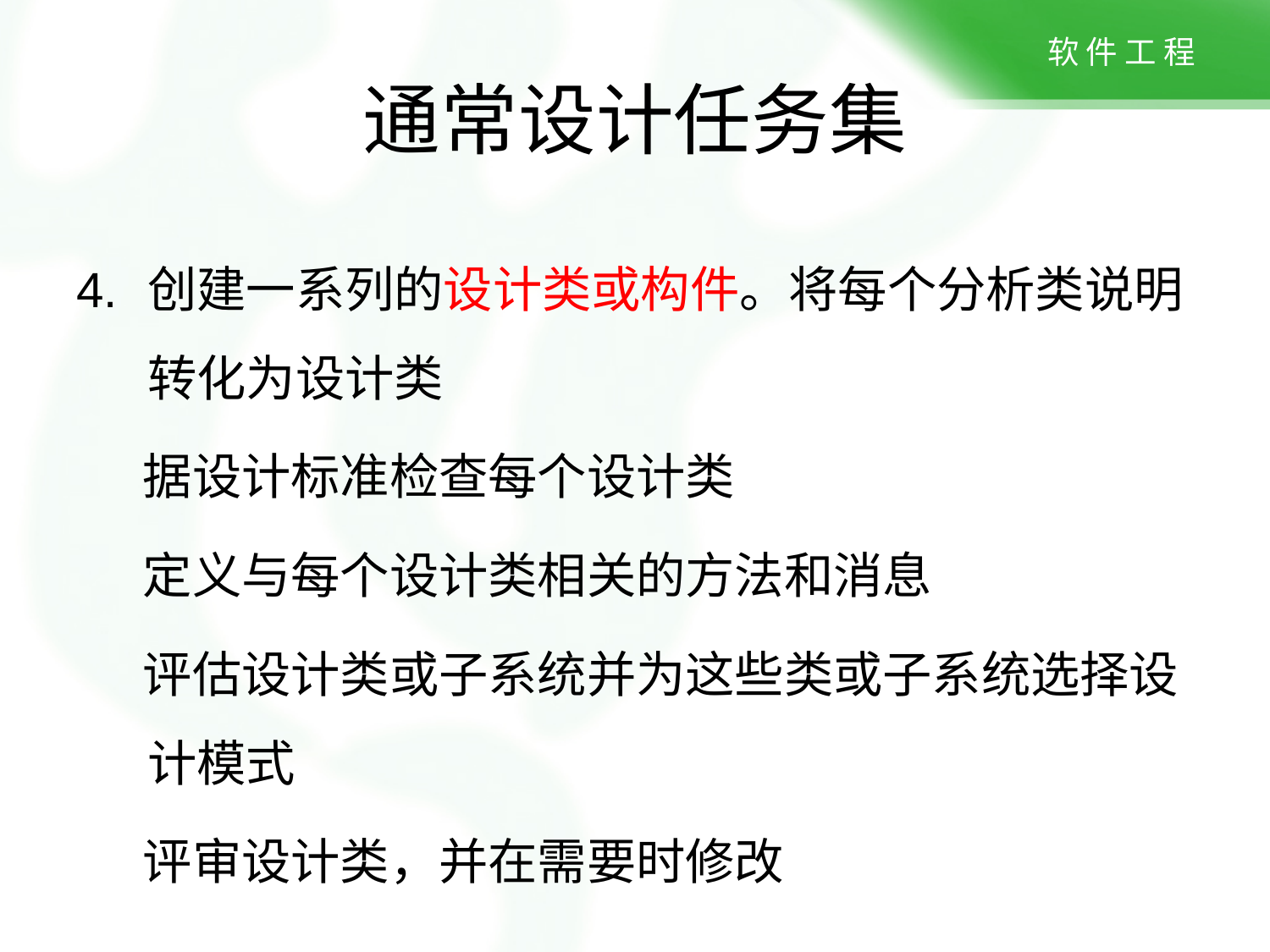

通常设计任务集
创建一系列的设计类或构件。将每个分析类说明转化为设计类
     据设计标准检查每个设计类
     定义与每个设计类相关的方法和消息
     评估设计类或子系统并为这些类或子系统选择设计模式
     评审设计类，并在需要时修改